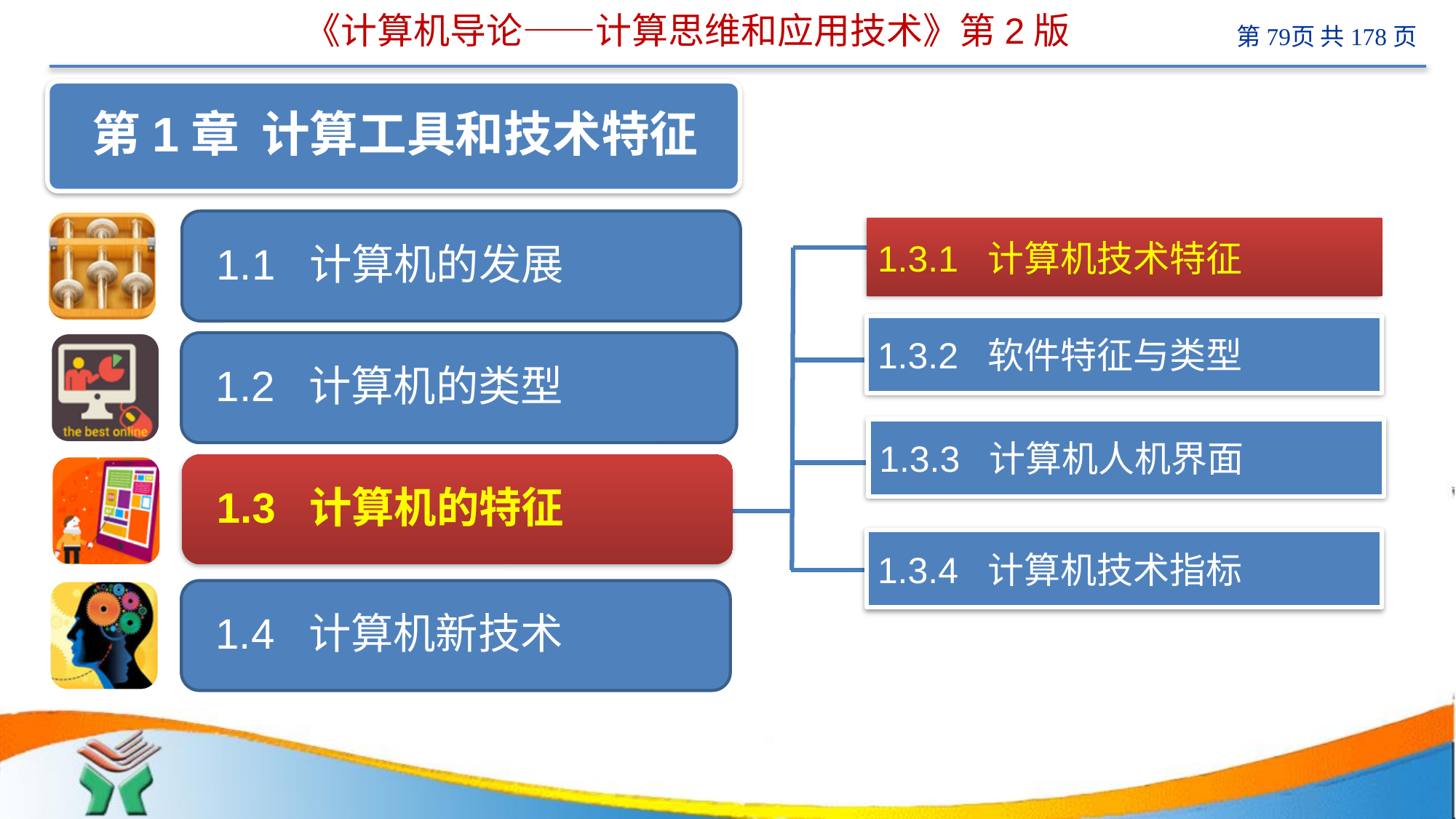

# 《计算机导论——计算思维和应用技术》第2版
               计算机
第1章  计算工具和技术特征
1.1  计算机的发展
1.2  计算机的类型
1.3  计算机的特征
1.4  计算机新技术
1.3.1  计算机技术特征
1.3.2  软件特征与类型
1.3.3  计算机人机界面
1.3.4  计算机技术指标